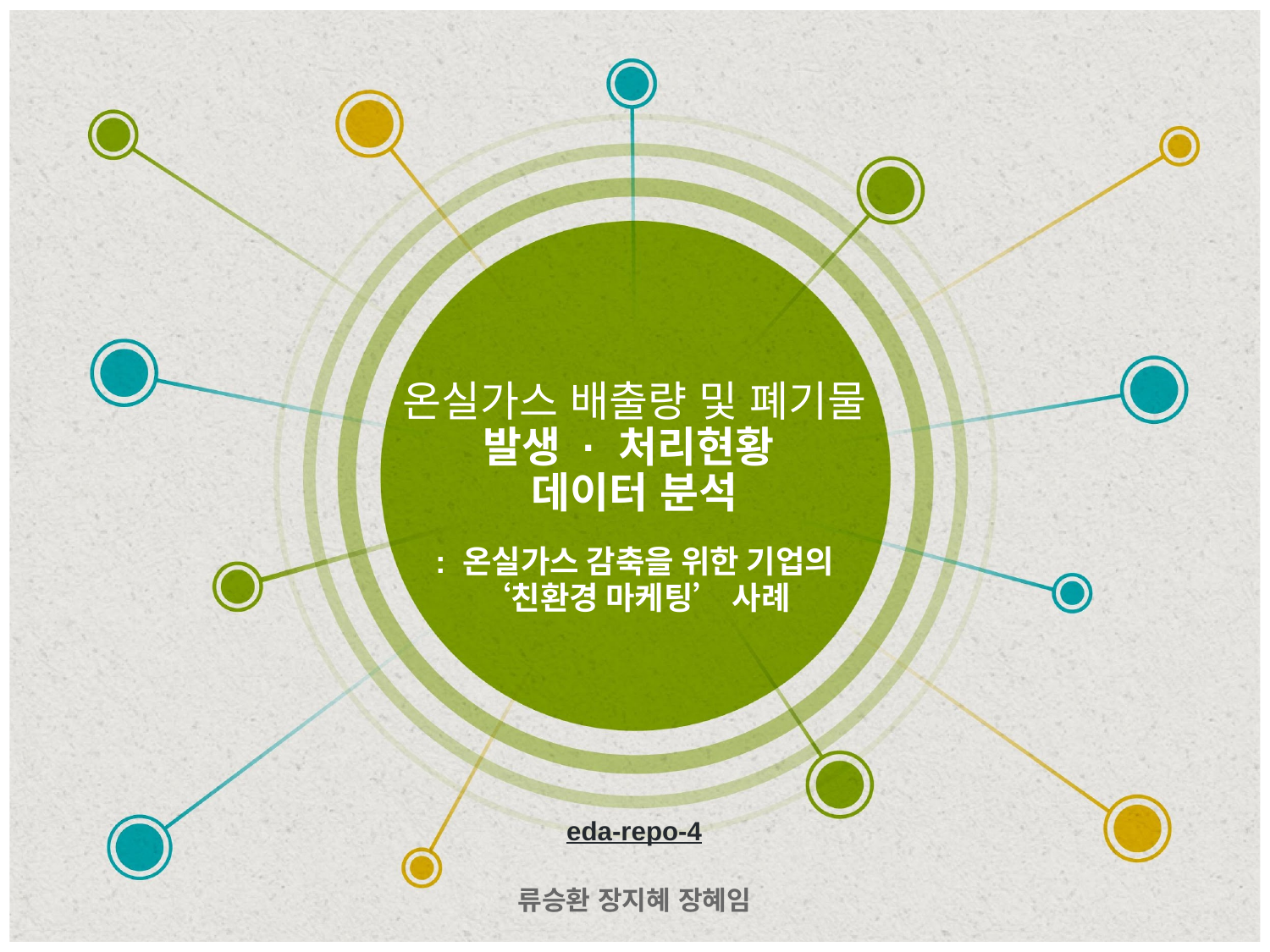

# 온실가스 배출량 및 폐기물 발생 · 처리현황 데이터 분석

: 온실가스 감축을 위한 기업의 ‘친환경 마케팅’ 사례

eda-repo-4
류승환 장지혜 장혜임